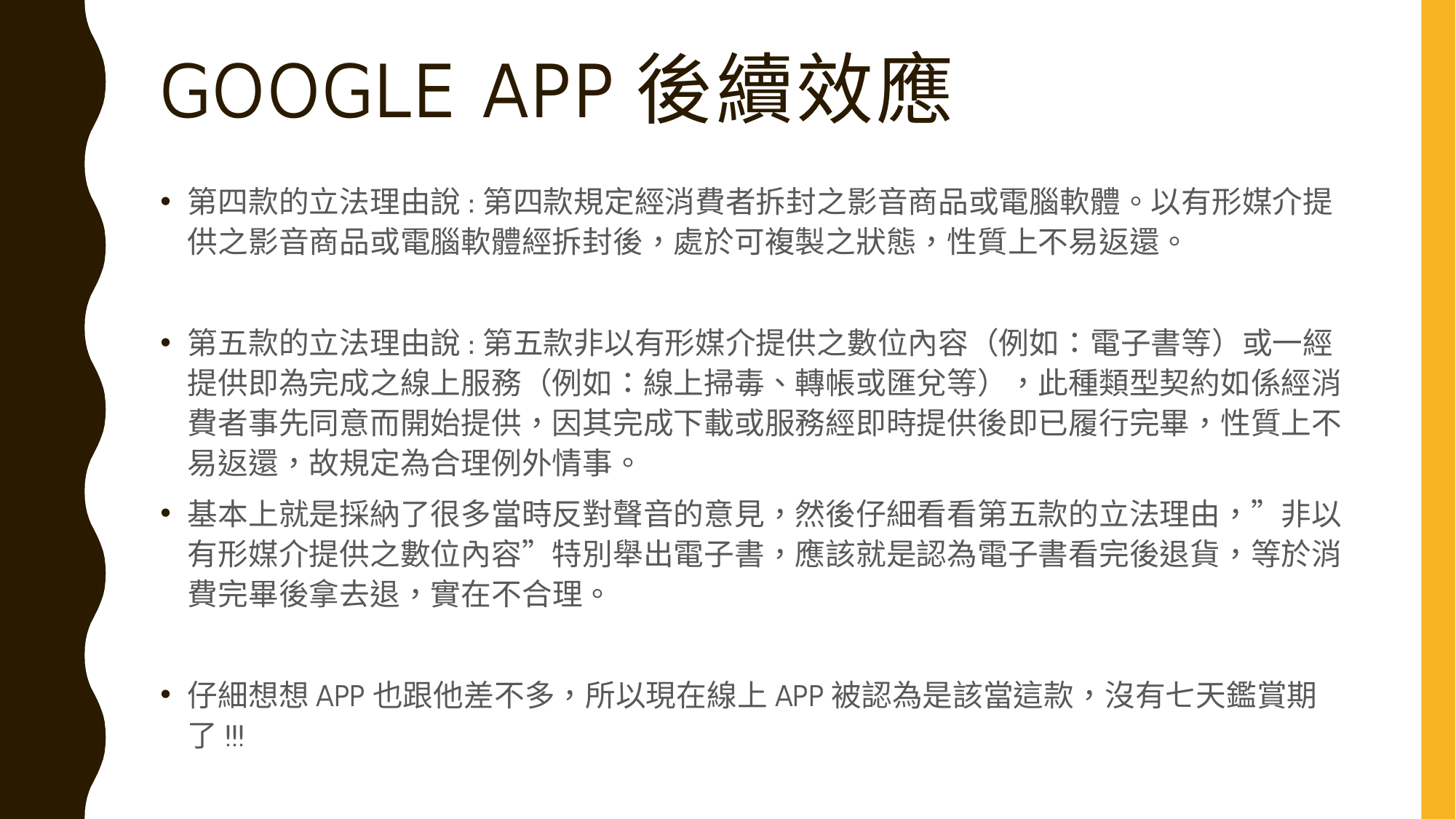

# GOOGLE APP後續效應
第四款的立法理由說:第四款規定經消費者拆封之影音商品或電腦軟體。以有形媒介提供之影音商品或電腦軟體經拆封後，處於可複製之狀態，性質上不易返還。

第五款的立法理由說:第五款非以有形媒介提供之數位內容（例如：電子書等）或一經提供即為完成之線上服務（例如：線上掃毒、轉帳或匯兌等），此種類型契約如係經消費者事先同意而開始提供，因其完成下載或服務經即時提供後即已履行完畢，性質上不易返還，故規定為合理例外情事。
基本上就是採納了很多當時反對聲音的意見，然後仔細看看第五款的立法理由，”非以有形媒介提供之數位內容”特別舉出電子書，應該就是認為電子書看完後退貨，等於消費完畢後拿去退，實在不合理。

仔細想想APP也跟他差不多，所以現在線上APP被認為是該當這款，沒有七天鑑賞期了!!!